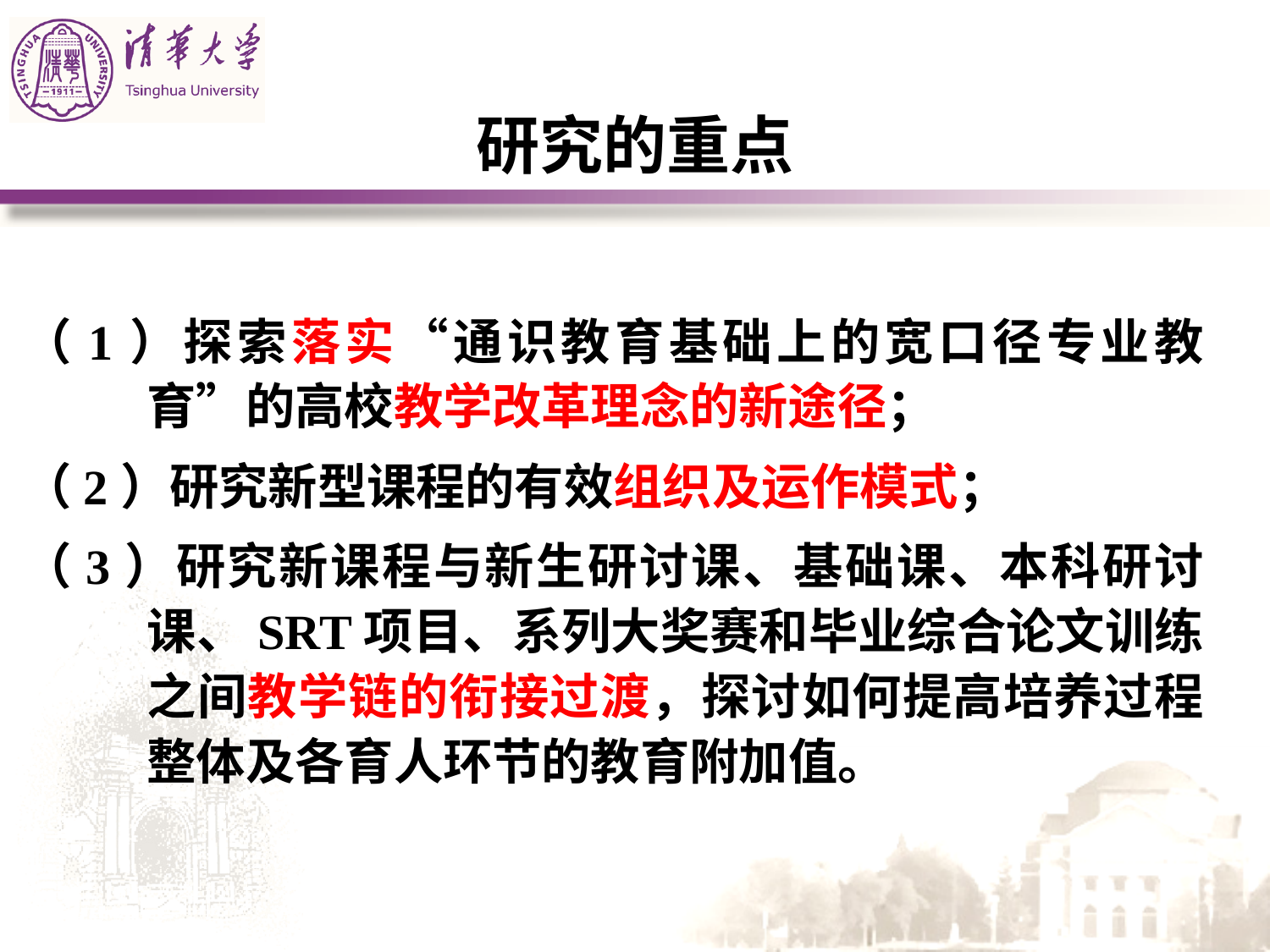

# 研究的重点
（1）探索落实“通识教育基础上的宽口径专业教育”的高校教学改革理念的新途径；
（2）研究新型课程的有效组织及运作模式；
（3）研究新课程与新生研讨课、基础课、本科研讨课、SRT项目、系列大奖赛和毕业综合论文训练之间教学链的衔接过渡，探讨如何提高培养过程整体及各育人环节的教育附加值。